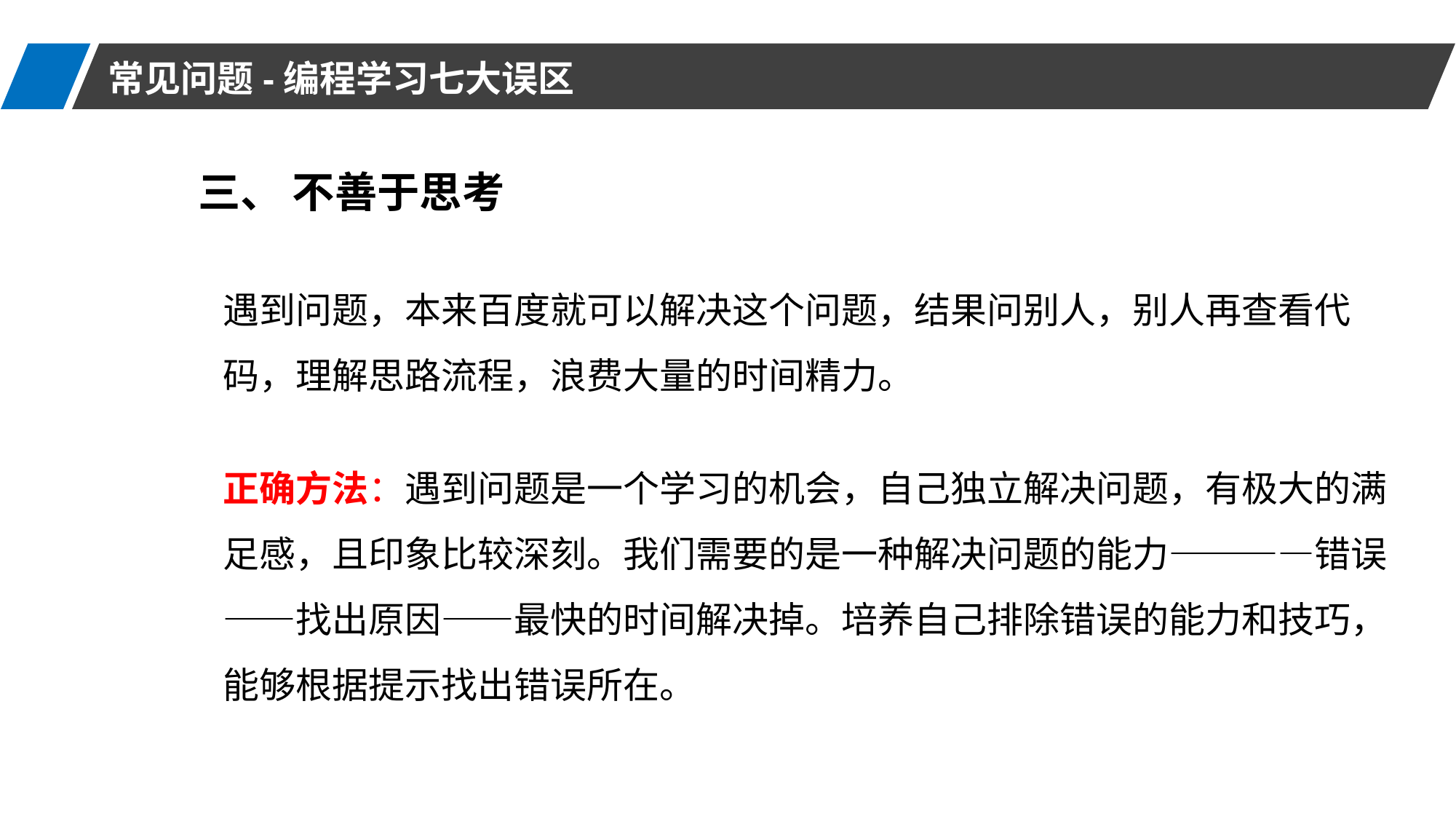

常见问题-编程学习七大误区
三、 不善于思考
遇到问题，本来百度就可以解决这个问题，结果问别人，别人再查看代码，理解思路流程，浪费大量的时间精力。
正确方法：遇到问题是一个学习的机会，自己独立解决问题，有极大的满足感，且印象比较深刻。我们需要的是一种解决问题的能力————错误——找出原因——最快的时间解决掉。培养自己排除错误的能力和技巧，能够根据提示找出错误所在。